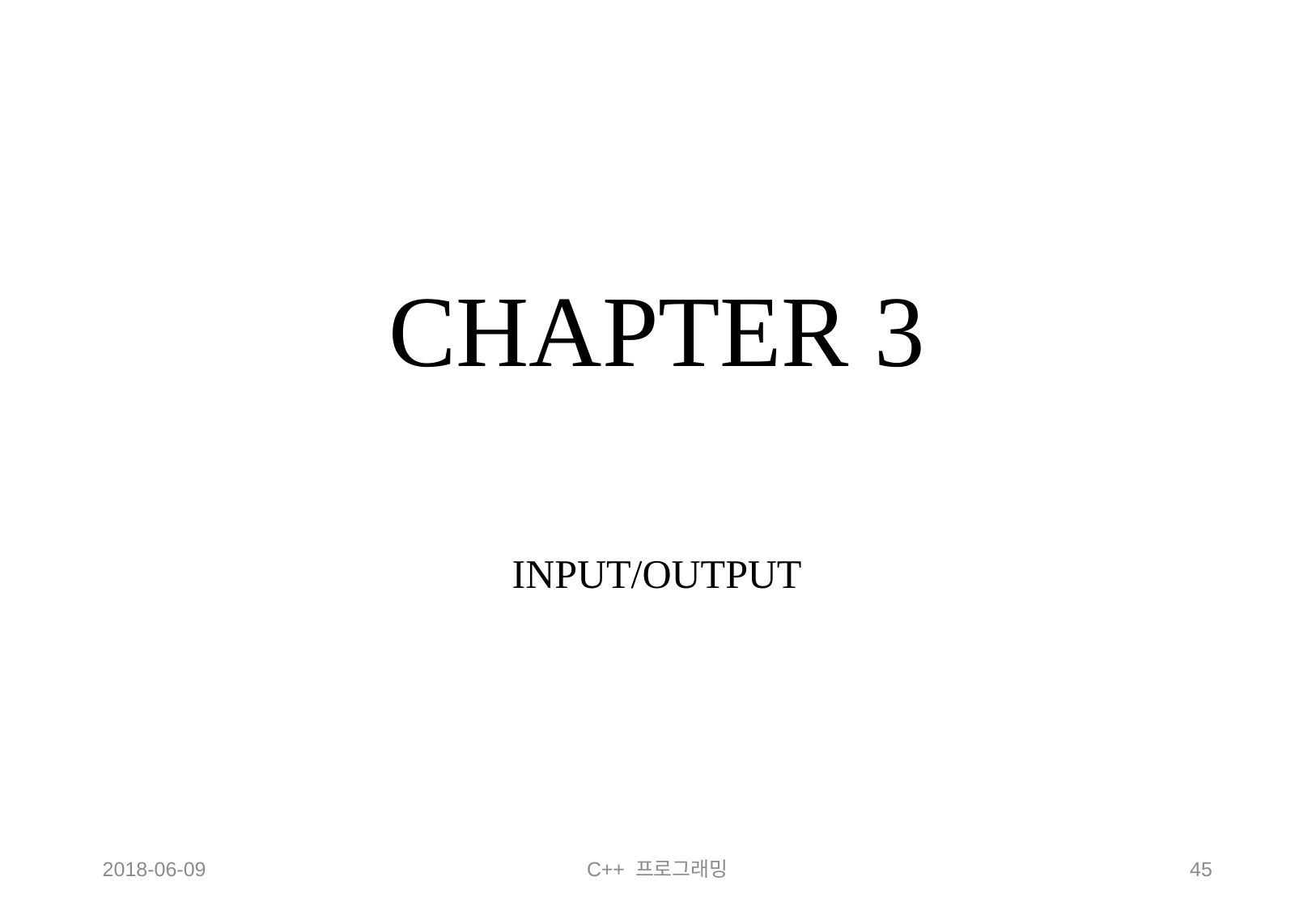

# CHAPTER 3
INPUT/OUTPUT
2018-06-09
C++ 프로그래밍
45